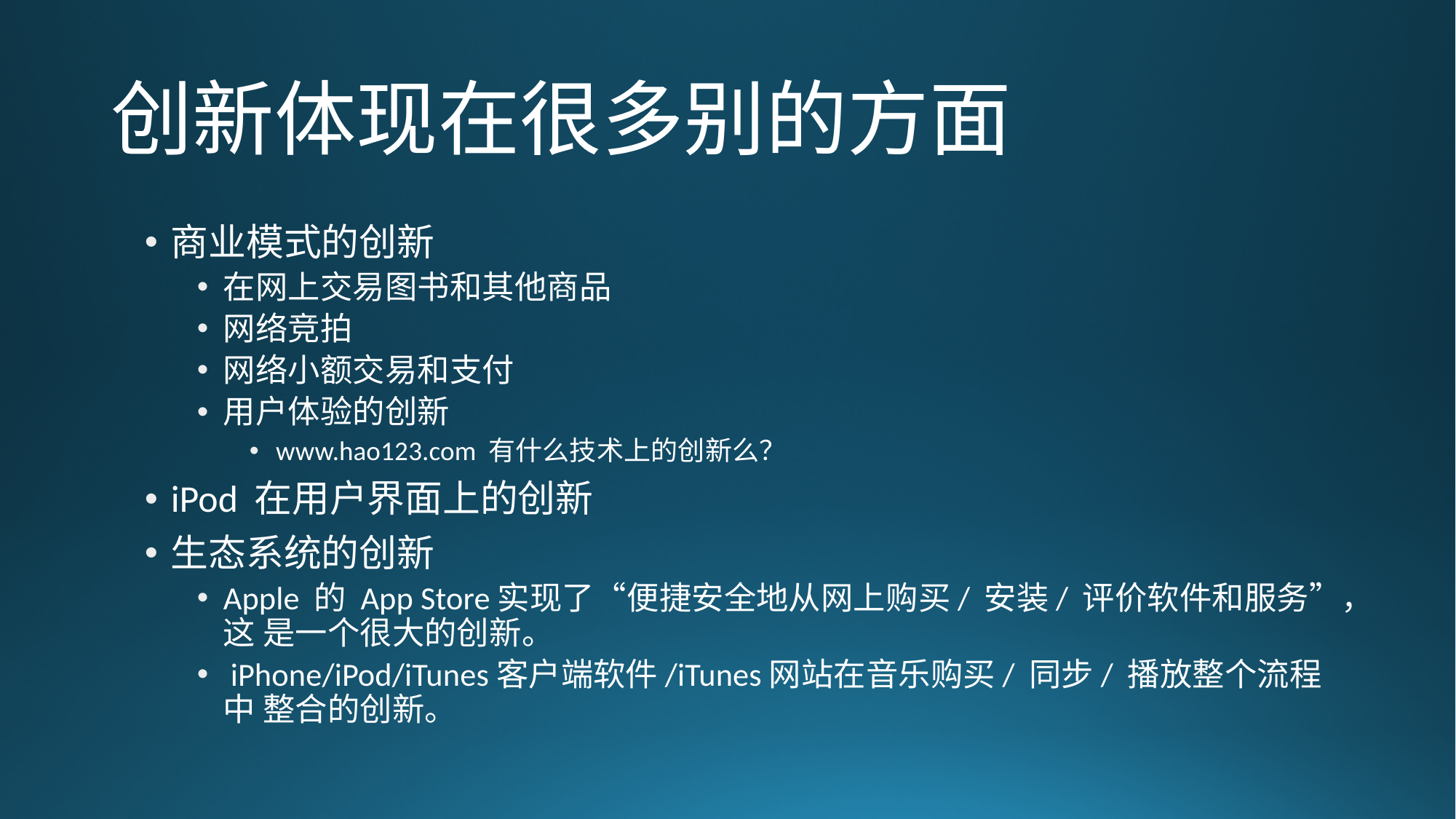

# 创新体现在很多别的方面
商业模式的创新
在网上交易图书和其他商品
网络竞拍
网络小额交易和支付
用户体验的创新
www.hao123.com 有什么技术上的创新么？
iPod 在用户界面上的创新
生态系统的创新
Apple 的 App Store实现了“便捷安全地从网上购买/ 安装/ 评价软件和服务”，这 是一个很大的创新。
 iPhone/iPod/iTunes客户端软件/iTunes网站在音乐购买/ 同步/ 播放整个流程中 整合的创新。